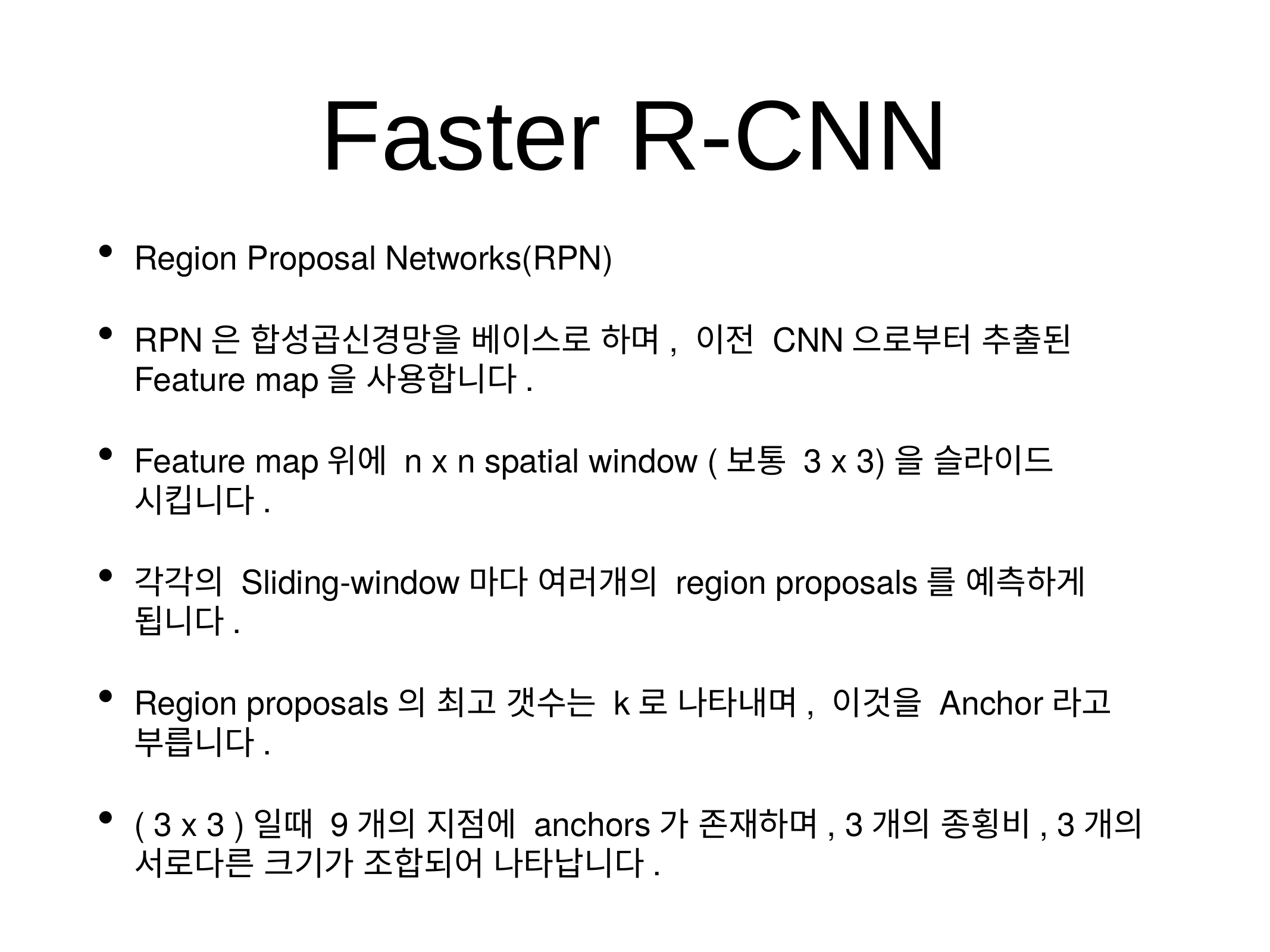

# Faster R-CNN
Region Proposal Networks(RPN)
RPN은 합성곱신경망을 베이스로 하며, 이전 CNN으로부터 추출된 Feature map을 사용합니다.
Feature map위에 n x n spatial window (보통 3 x 3)을 슬라이드 시킵니다.
각각의 Sliding-window마다 여러개의 region proposals를 예측하게 됩니다.
Region proposals의 최고 갯수는 k로 나타내며, 이것을 Anchor라고 부릅니다.
( 3 x 3 )일때 9개의 지점에 anchors가 존재하며, 3개의 종횡비, 3개의 서로다른 크기가 조합되어 나타납니다.